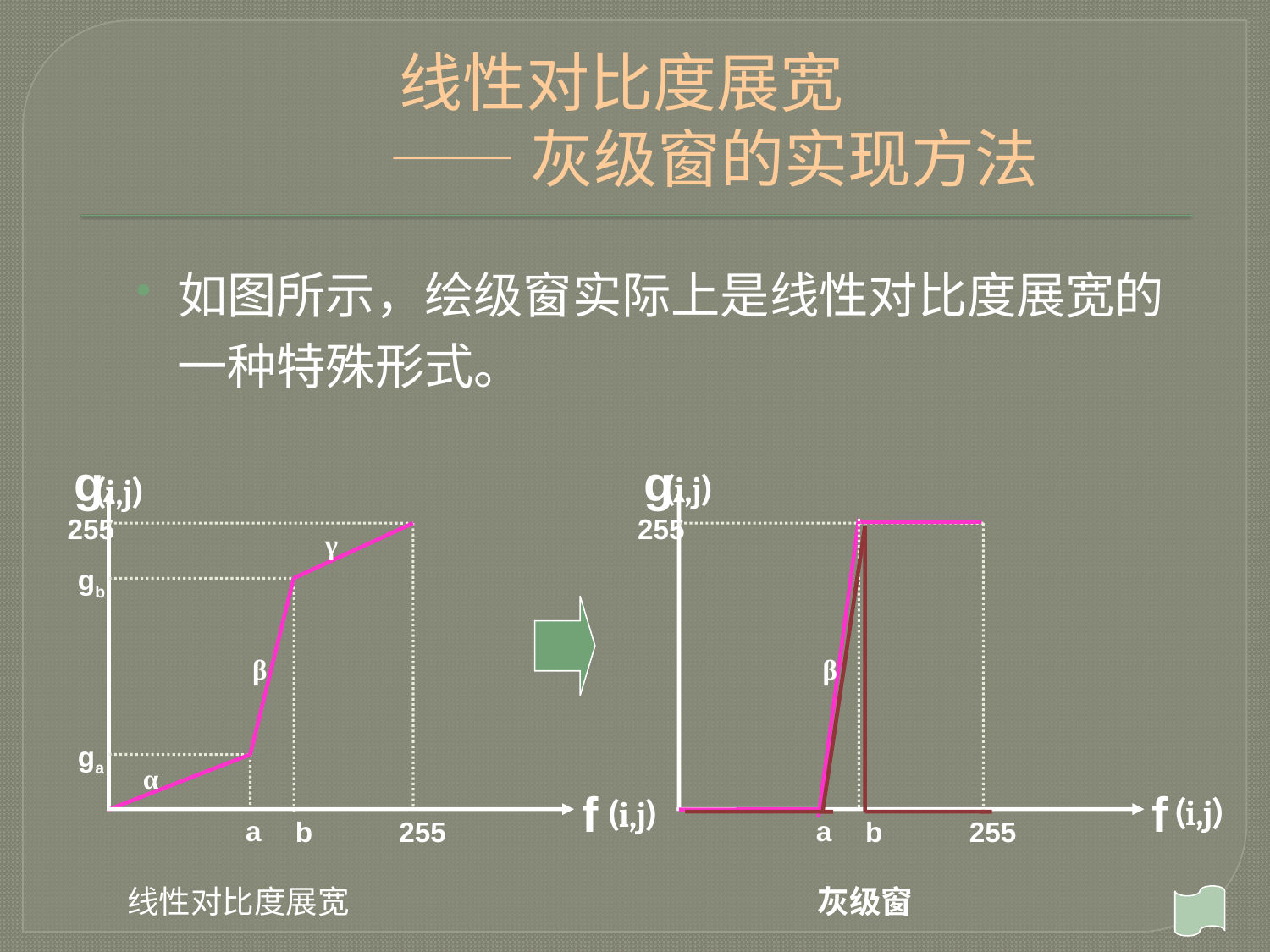

# 线性对比度展宽 —— 灰级窗的实现方法
如图所示，绘级窗实际上是线性对比度展宽的一种特殊形式。
g

255
γ

gb

β

ga

α

f
a
b
255

(i,j)
(i,j)
g

255

β

f
a
b
255

(i,j)
(i,j)

线性对比度展宽
灰级窗